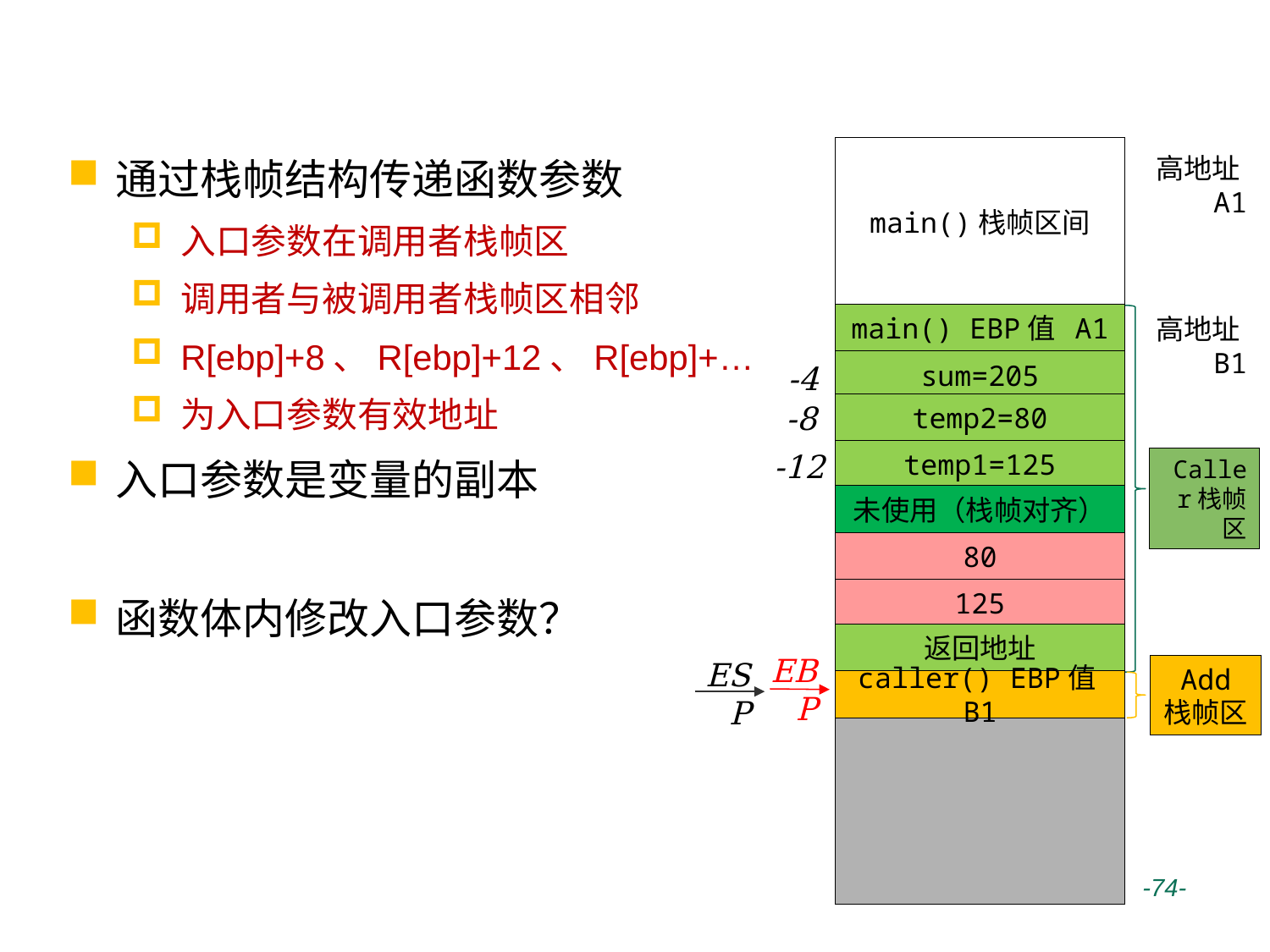

# 入口参数位置
通过栈帧结构传递函数参数
入口参数在调用者栈帧区
调用者与被调用者栈帧区相邻
R[ebp]+8、R[ebp]+12、R[ebp]+…
为入口参数有效地址
入口参数是变量的副本

函数体内修改入口参数？

main()栈帧区间
高地址A1

main() EBP值  A1

Caller栈帧区
…
高地址B1
sum=205
-4
-8
temp2=80
temp1=125
-12
未使用（栈帧对齐）
80
125
返回地址
EBP
ESP
Add
栈帧区

caller() EBP值  B1
 -74-